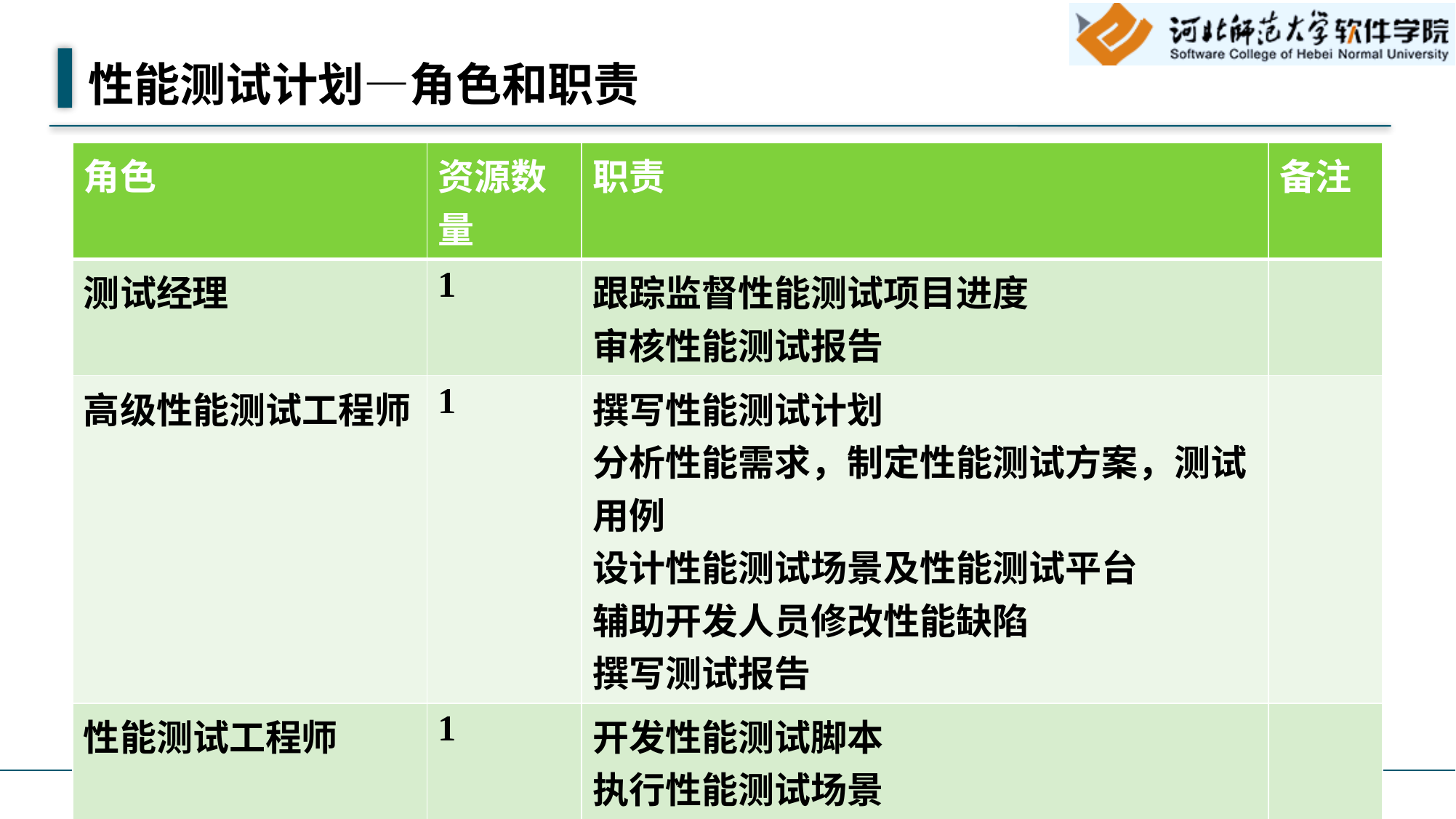

# 性能测试计划—角色和职责
| 角色 | 资源数量 | 职责 | 备注 |
| --- | --- | --- | --- |
| 测试经理 | 1 | 跟踪监督性能测试项目进度 审核性能测试报告 |  |
| 高级性能测试工程师 | 1 | 撰写性能测试计划 分析性能需求，制定性能测试方案，测试用例 设计性能测试场景及性能测试平台 辅助开发人员修改性能缺陷 撰写测试报告 |  |
| 性能测试工程师 | 1 | 开发性能测试脚本 执行性能测试场景 搭建测试换件 |  |